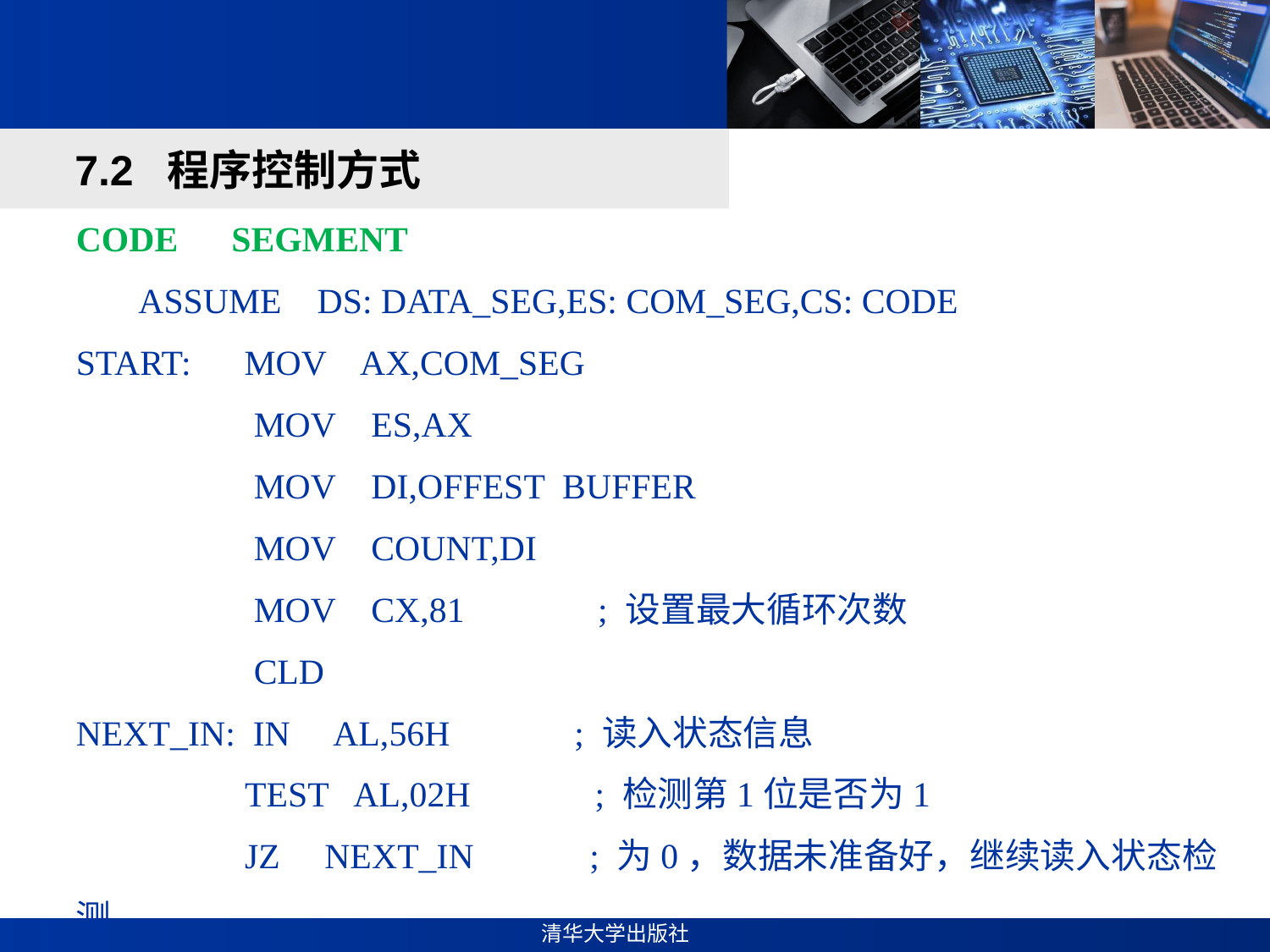

#
7.2  程序控制方式
CODE      SEGMENT
       ASSUME    DS: DATA_SEG,ES: COM_SEG,CS: CODE
START:      MOV    AX,COM_SEG
                    MOV    ES,AX
                    MOV    DI,OFFEST  BUFFER
                    MOV    COUNT,DI
                    MOV    CX,81               ; 设置最大循环次数
                    CLD
NEXT_IN:  IN     AL,56H              ; 读入状态信息
                   TEST   AL,02H              ; 检测第1位是否为1
                   JZ     NEXT_IN             ; 为0，数据未准备好，继续读入状态检测